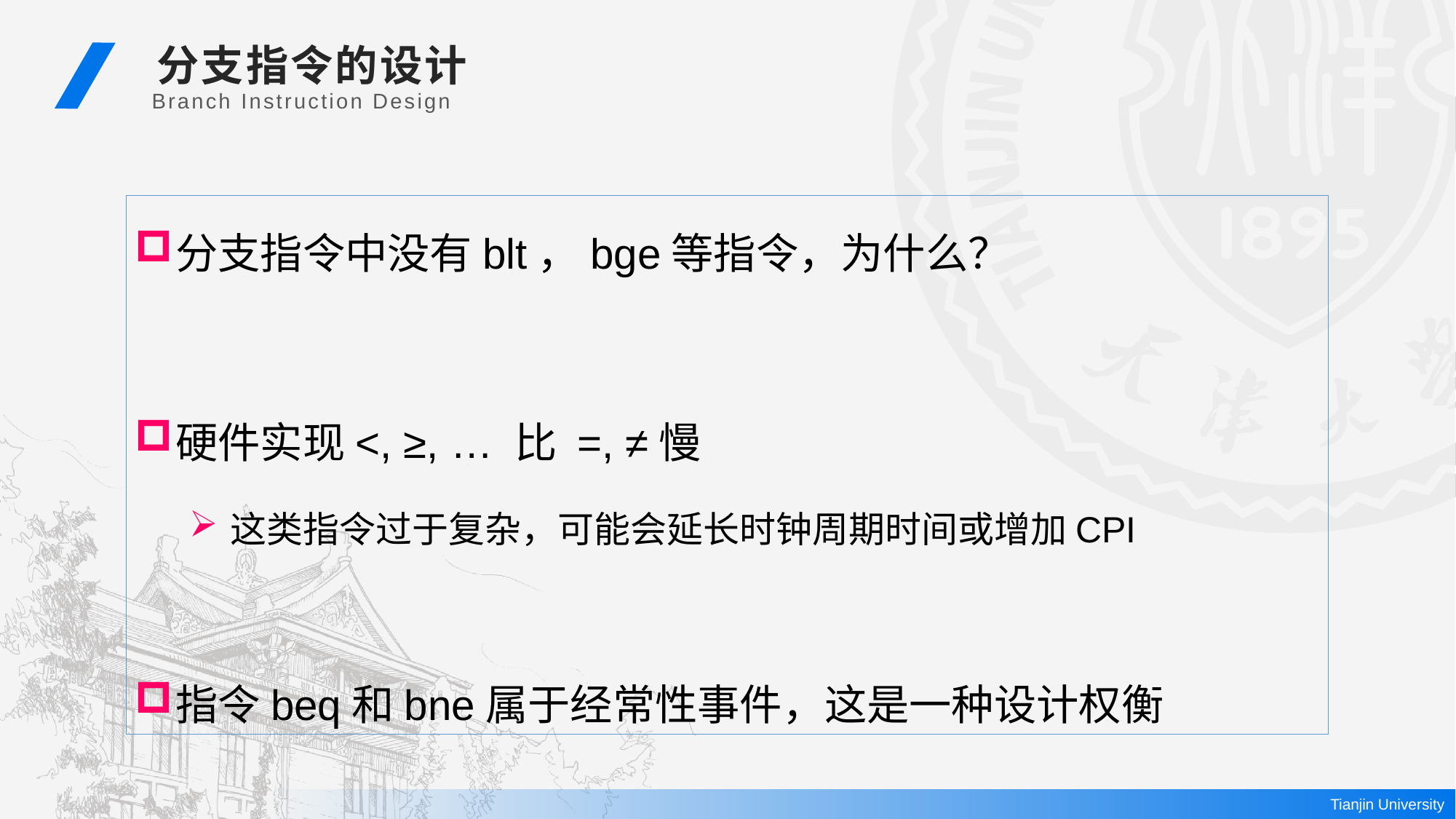

分支指令的设计
   Branch Instruction Design
分支指令中没有blt，bge等指令，为什么？

硬件实现<, ≥, … 比 =, ≠慢
这类指令过于复杂，可能会延长时钟周期时间或增加CPI

指令beq和bne属于经常性事件，这是一种设计权衡